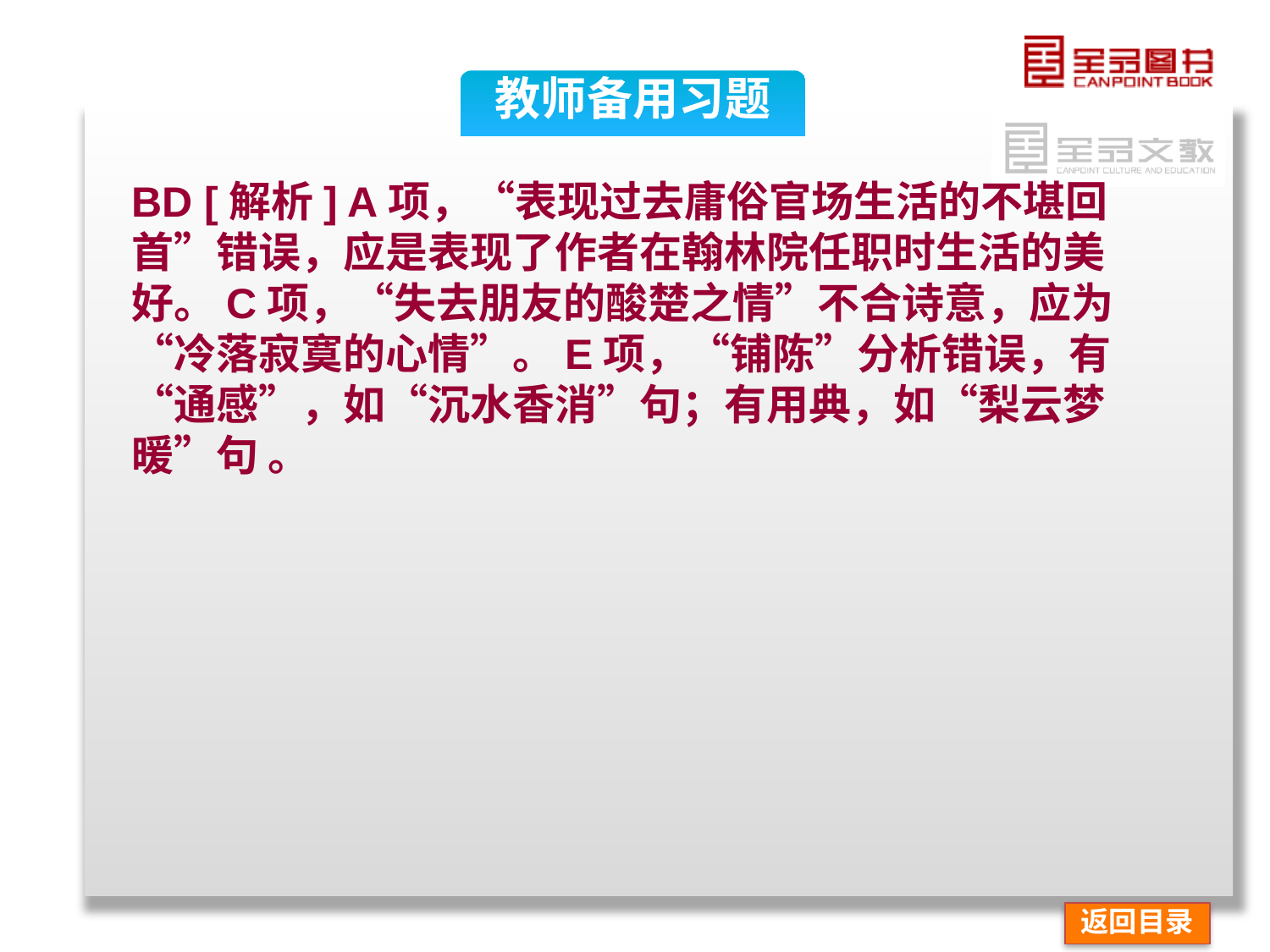

教师备用习题
BD [解析] A项，“表现过去庸俗官场生活的不堪回首”错误，应是表现了作者在翰林院任职时生活的美好。C项，“失去朋友的酸楚之情”不合诗意，应为“冷落寂寞的心情”。E项，“铺陈”分析错误，有“通感”，如“沉水香消”句；有用典，如“梨云梦暖”句 。
返回目录